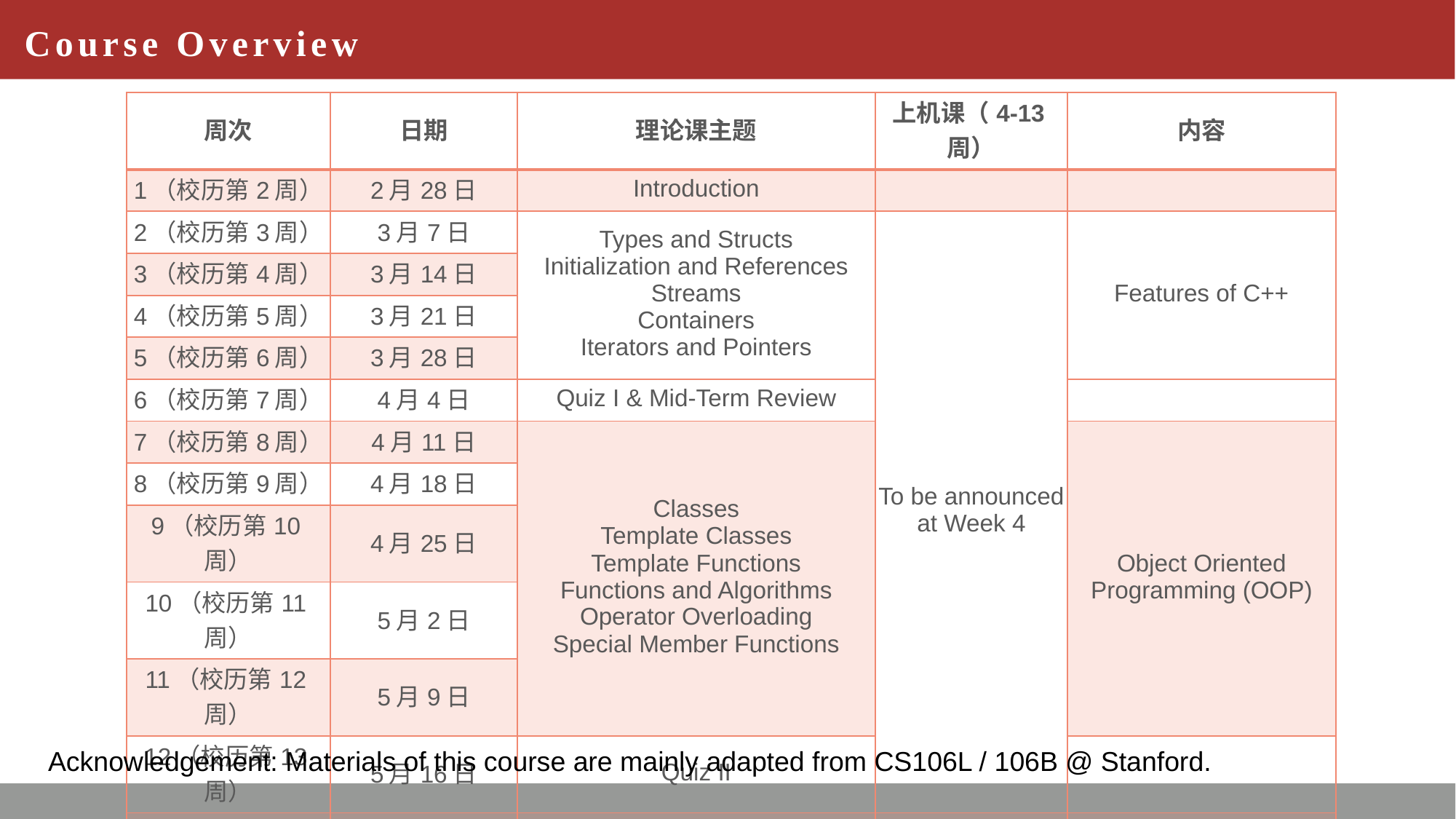

# Course Overview
| 周次 | 日期 | 理论课主题 | 上机课（4-13周） | 内容 |
| --- | --- | --- | --- | --- |
| 1（校历第2周） | 2月28日 | Introduction |  |  |
| 2（校历第3周） | 3月7日 | Types and Structs Initialization and References Streams Containers Iterators and Pointers | To be announced at Week 4 | Features of C++ |
| 3（校历第4周） | 3月14日 |  |  |  |
| 4（校历第5周） | 3月21日 |  |  |  |
| 5（校历第6周） | 3月28日 |  |  |  |
| 6（校历第7周） | 4月4日 | Quiz I & Mid-Term Review |  |  |
| 7（校历第8周） | 4月11日 | Classes Template Classes Template Functions Functions and Algorithms Operator Overloading Special Member Functions |  | Object Oriented Programming (OOP) |
| 8（校历第9周） | 4月18日 |  |  |  |
| 9（校历第10周） | 4月25日 |  |  |  |
| 10（校历第11周） | 5月2日 |  |  |  |
| 11（校历第12周） | 5月9日 |  |  |  |
| 12（校历第13周） | 5月16日 | Quiz II |  |  |
| 13（校历第14周） | 5月23日 | Move Semantics |  | Advanced Features of C++ |
| 14（校历第15周） | 5月30日 | Type Safety |  |  |
| 15（校历第16周） | 6月6日 | Final Review |  |  |
Acknowledgement: Materials of this course are mainly adapted from CS106L / 106B @ Stanford.
2